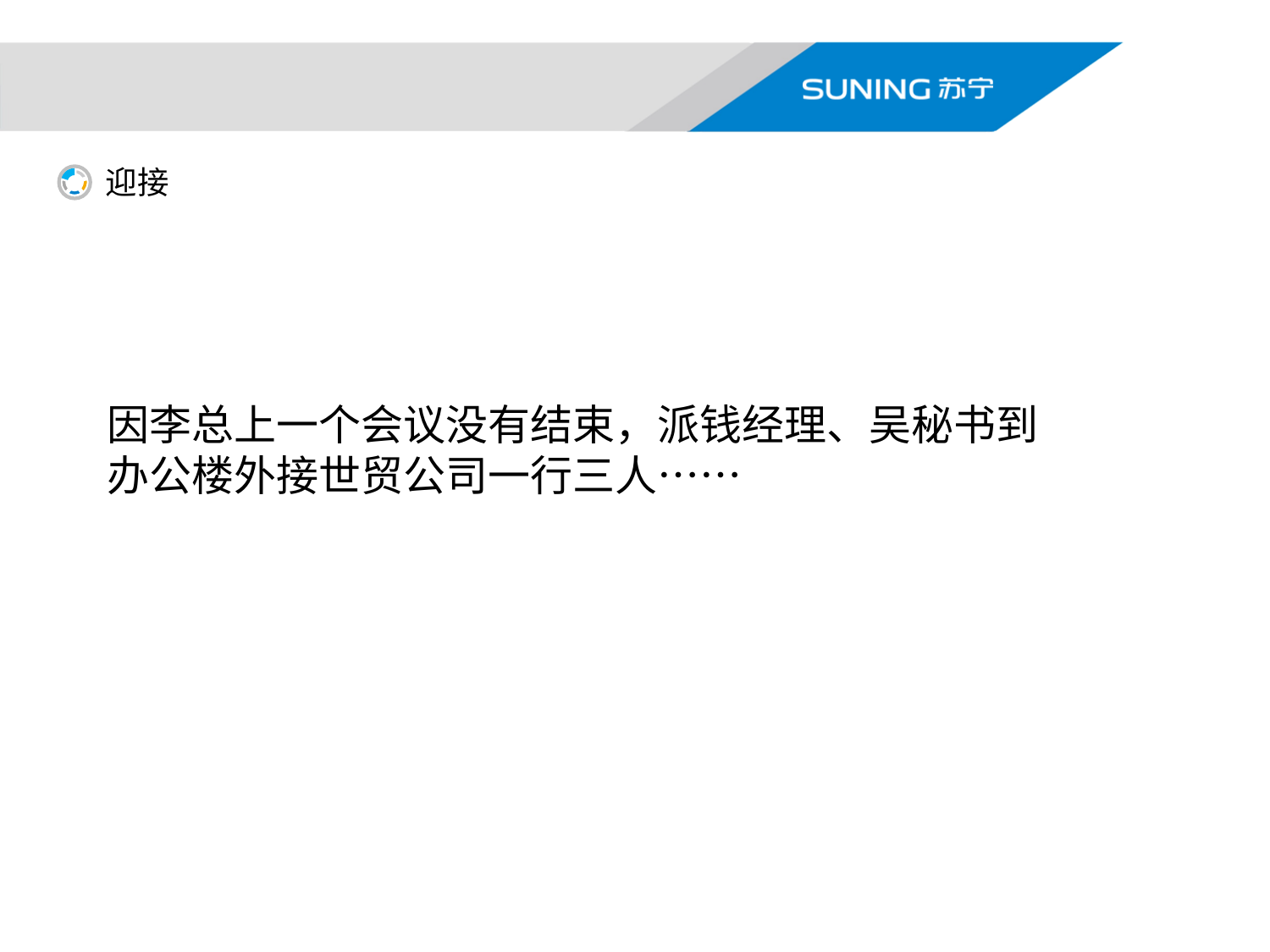

迎接

### Chart

| Category | 列1 |
|---|---|
| 第一季度 | 5.0 |
| 第二季度 | 5.0 |
| 第三季度 | 5.0 |
| 第四季度 | 5.0 |
| 第五基地 | 5.0 |
因李总上一个会议没有结束，派钱经理、吴秘书到办公楼外接世贸公司一行三人……